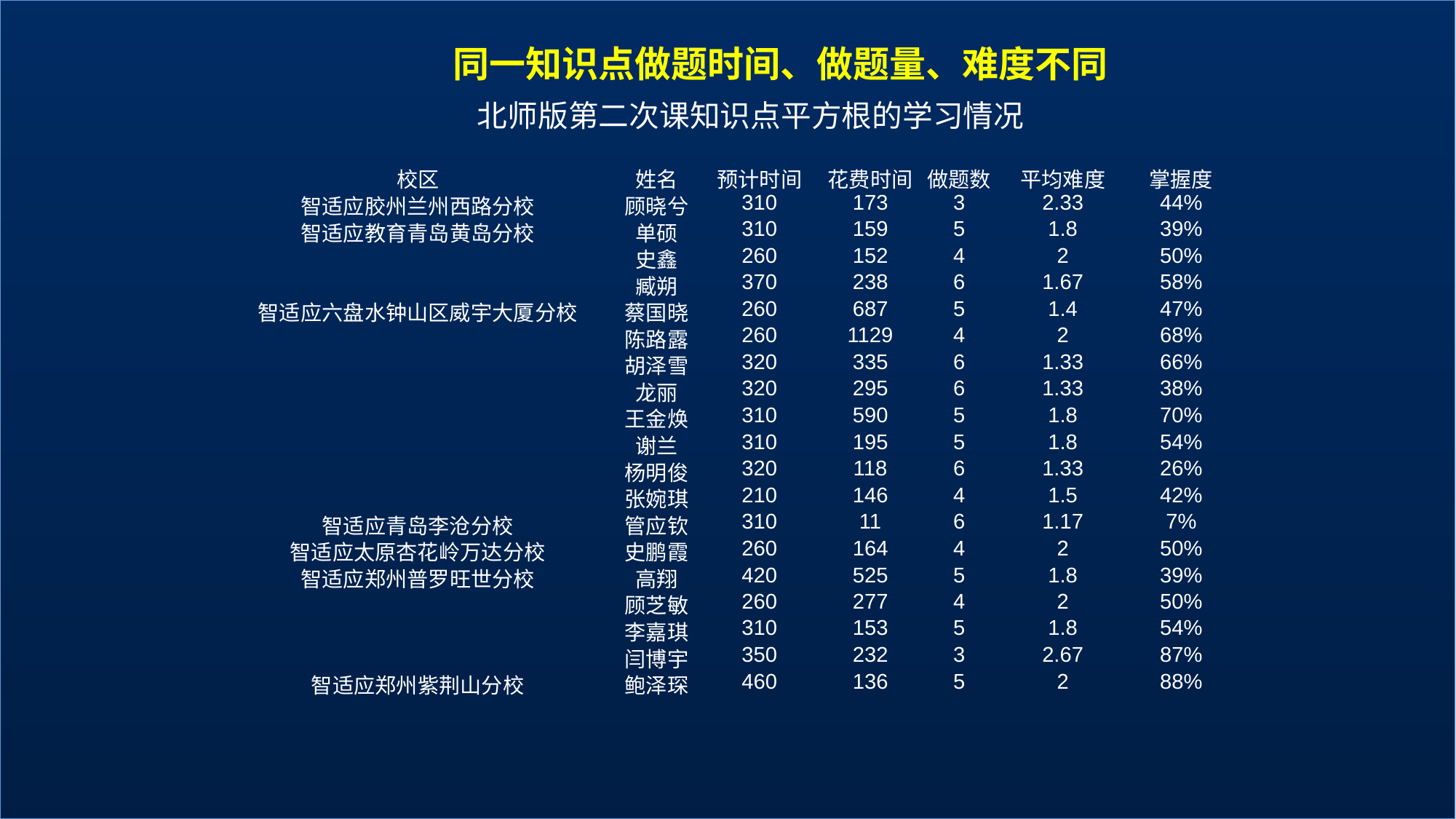

同一知识点做题时间、做题量、难度不同
北师版第二次课知识点平方根的学习情况
| 校区 | 姓名 | 预计时间 | 花费时间 | 做题数 | 平均难度 | 掌握度 |
| --- | --- | --- | --- | --- | --- | --- |
| 智适应胶州兰州西路分校 | 顾晓兮 | 310 | 173 | 3 | 2.33 | 44% |
| 智适应教育青岛黄岛分校 | 单硕 | 310 | 159 | 5 | 1.8 | 39% |
|  | 史鑫 | 260 | 152 | 4 | 2 | 50% |
|  | 臧朔 | 370 | 238 | 6 | 1.67 | 58% |
| 智适应六盘水钟山区威宇大厦分校 | 蔡国晓 | 260 | 687 | 5 | 1.4 | 47% |
|  | 陈路露 | 260 | 1129 | 4 | 2 | 68% |
|  | 胡泽雪 | 320 | 335 | 6 | 1.33 | 66% |
|  | 龙丽 | 320 | 295 | 6 | 1.33 | 38% |
|  | 王金焕 | 310 | 590 | 5 | 1.8 | 70% |
|  | 谢兰 | 310 | 195 | 5 | 1.8 | 54% |
|  | 杨明俊 | 320 | 118 | 6 | 1.33 | 26% |
|  | 张婉琪 | 210 | 146 | 4 | 1.5 | 42% |
| 智适应青岛李沧分校 | 管应钦 | 310 | 11 | 6 | 1.17 | 7% |
| 智适应太原杏花岭万达分校 | 史鹏霞 | 260 | 164 | 4 | 2 | 50% |
| 智适应郑州普罗旺世分校 | 高翔 | 420 | 525 | 5 | 1.8 | 39% |
|  | 顾芝敏 | 260 | 277 | 4 | 2 | 50% |
|  | 李嘉琪 | 310 | 153 | 5 | 1.8 | 54% |
|  | 闫博宇 | 350 | 232 | 3 | 2.67 | 87% |
| 智适应郑州紫荆山分校 | 鲍泽琛 | 460 | 136 | 5 | 2 | 88% |